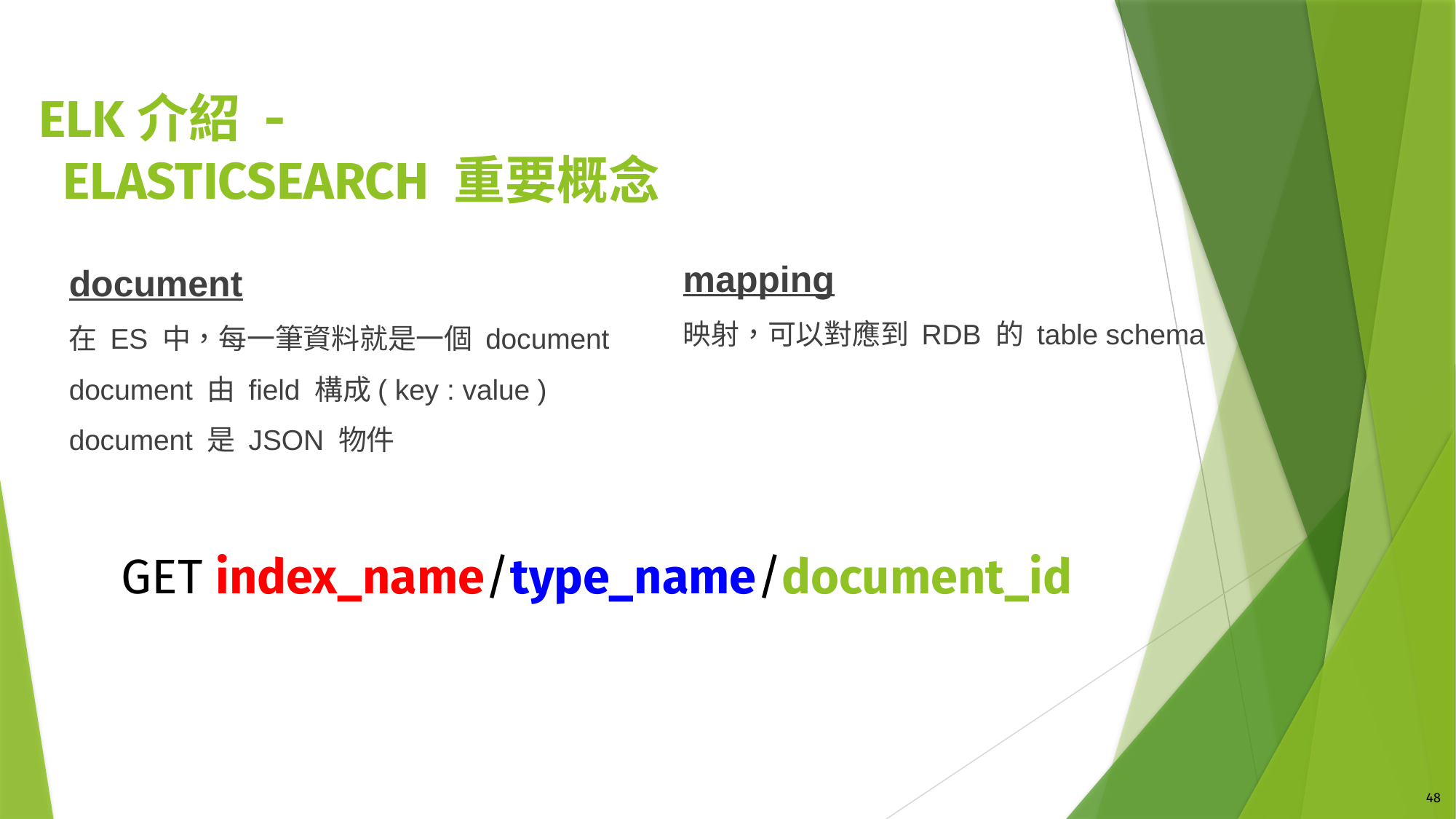

# ELK介紹 - Elasticsearch 重要概念
mapping
映射，可以對應到 RDB 的 table schema
document
在 ES 中，每一筆資料就是一個 document
document 由 field 構成( key : value )
document 是 JSON 物件
GET index_name/type_name/document_id
48